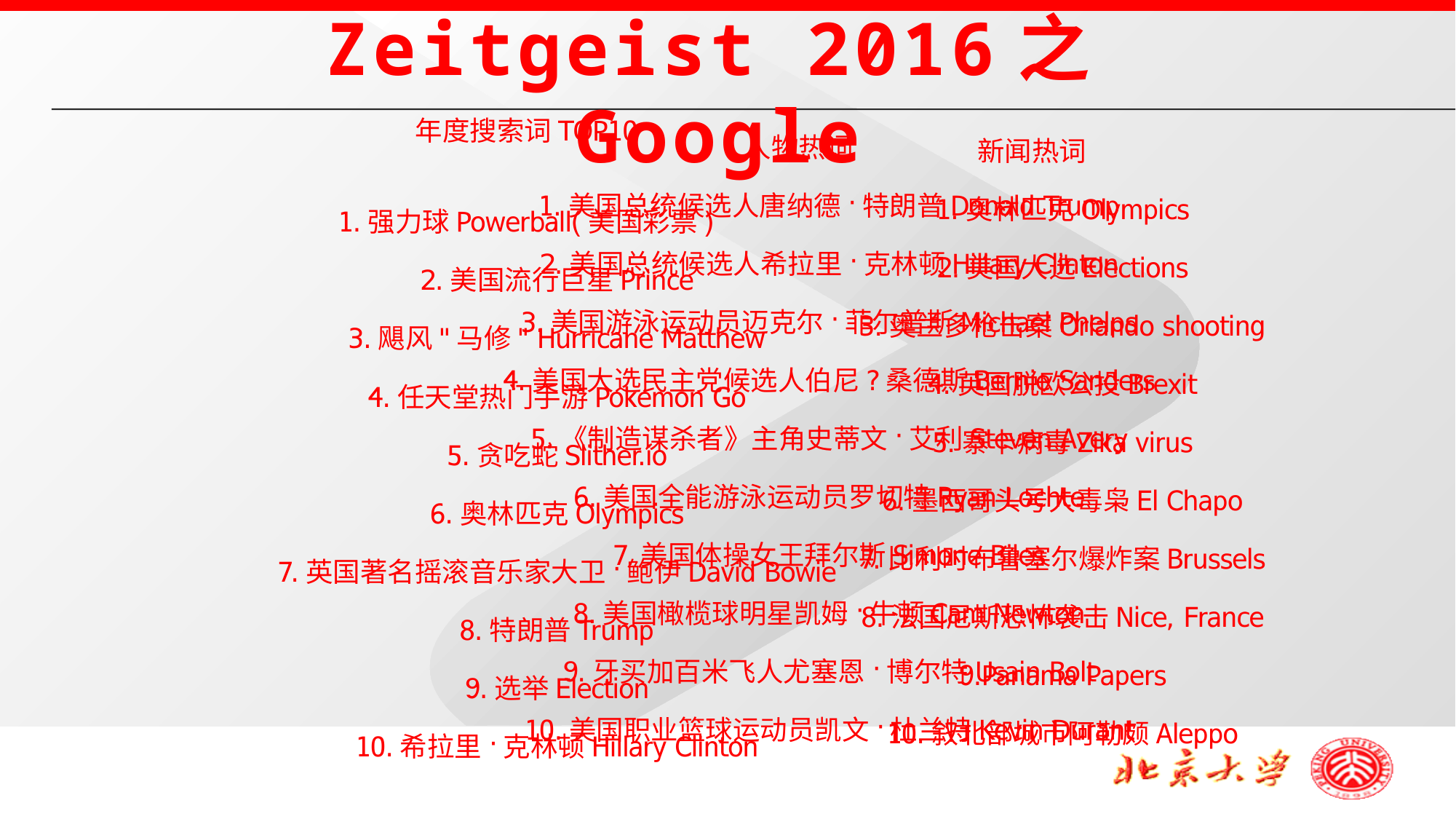

Zeitgeist 2016之Google
年度搜索词TOP10

1.强力球Powerball(美国彩票)
　　2.美国流行巨星Prince
　　3.飓风"马修" Hurricane Matthew
　　4.任天堂热门手游Pokemon Go
　　5.贪吃蛇Slither.io
　　6.奥林匹克Olympics
　　7.英国著名摇滚音乐家大卫·鲍伊David Bowie
　　8.特朗普Trump
　　9.选举Election
　　10.希拉里·克林顿Hillary Clinton
人物热词
　　1.美国总统候选人唐纳德·特朗普Donald Trump
　　2.美国总统候选人希拉里·克林顿Hillary Clinton
　　3.美国游泳运动员迈克尔·菲尔普斯Michael Phelps
　　4.美国大选民主党候选人伯尼?桑德斯Bernie Sanders
　　5.《制造谋杀者》主角史蒂文·艾利Steven Avery
　　6.美国全能游泳运动员罗切特Ryan Lochte
　　7.美国体操女王拜尔斯Simone Biles
　　8.美国橄榄球明星凯姆·牛顿Cam Newton
　　9.牙买加百米飞人尤塞恩·博尔特Usain Bolt
　　10.美国职业篮球运动员凯文·杜兰特Kevin Durant
新闻热词
　　1.奥林匹克Olympics
　　2.美国大选Elections
　　3.奥兰多枪击案Orlando shooting
　　4.英国脱欧公投Brexit
　　5.寨卡病毒Zika virus
　　6.墨西哥头号大毒枭El Chapo
　　7.比利时布鲁塞尔爆炸案Brussels
　　8.法国尼斯恐怖袭击Nice, France
　　9.Panama Papers
　　10.叙北部城市阿勒颇Aleppo